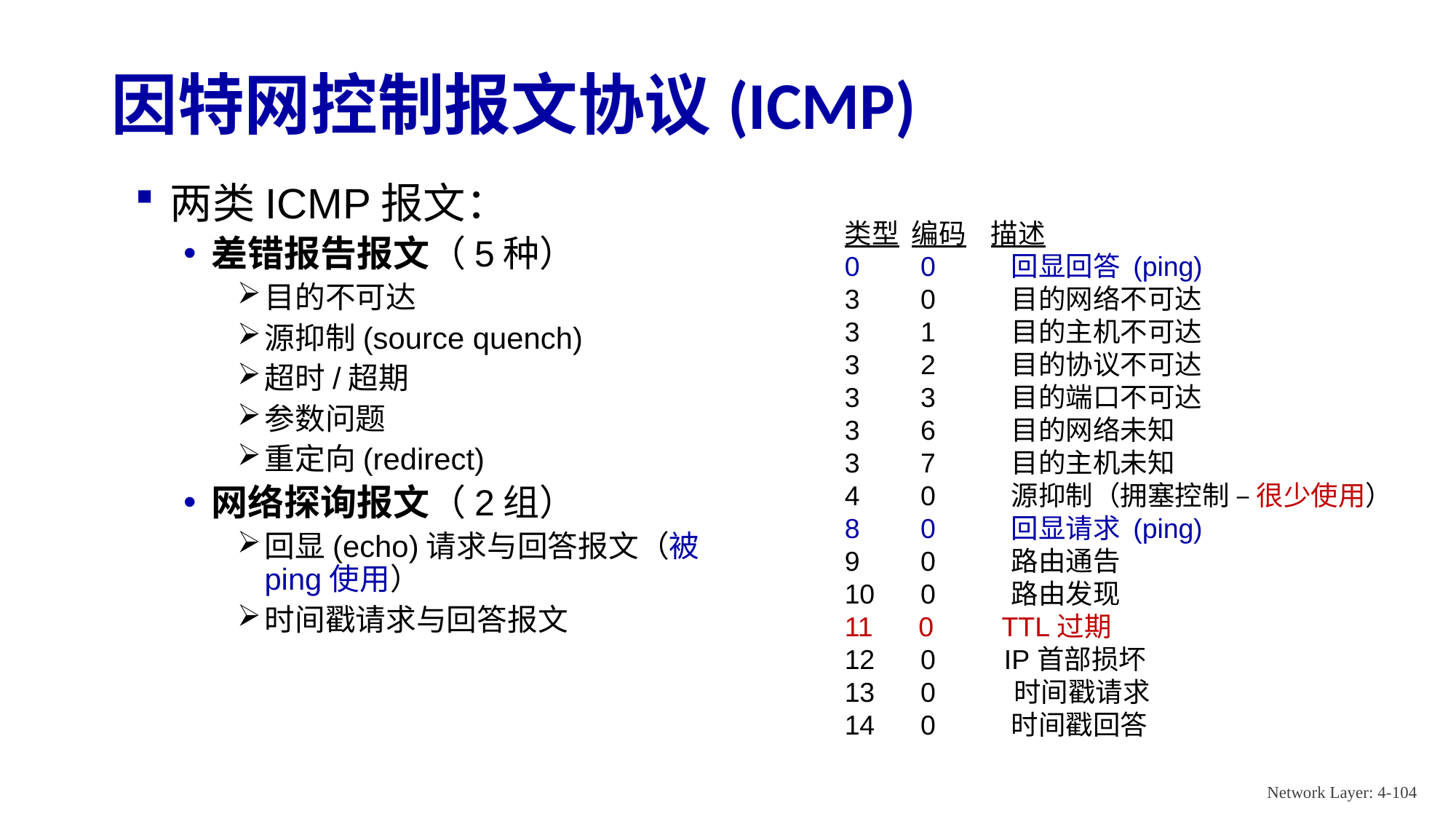

# 因特网控制报文协议(ICMP)
两类ICMP报文：
差错报告报文（5种）
目的不可达
源抑制(source quench)
超时/超期
参数问题
重定向(redirect)
网络探询报文（2组）
回显(echo)请求与回答报文（被ping使用）
时间戳请求与回答报文
类型  编码    描述
0        0         回显回答 (ping)
3        0         目的网络不可达
3        1         目的主机不可达
3        2         目的协议不可达
3        3         目的端口不可达
3        6         目的网络未知
3        7         目的主机未知
4        0         源抑制（拥塞控制 – 很少使用）
8        0         回显请求 (ping)
9        0         路由通告
10      0         路由发现
11      0         TTL过期
12      0         IP首部损坏
13      0	       时间戳请求
14      0         时间戳回答

Network Layer: 4-104